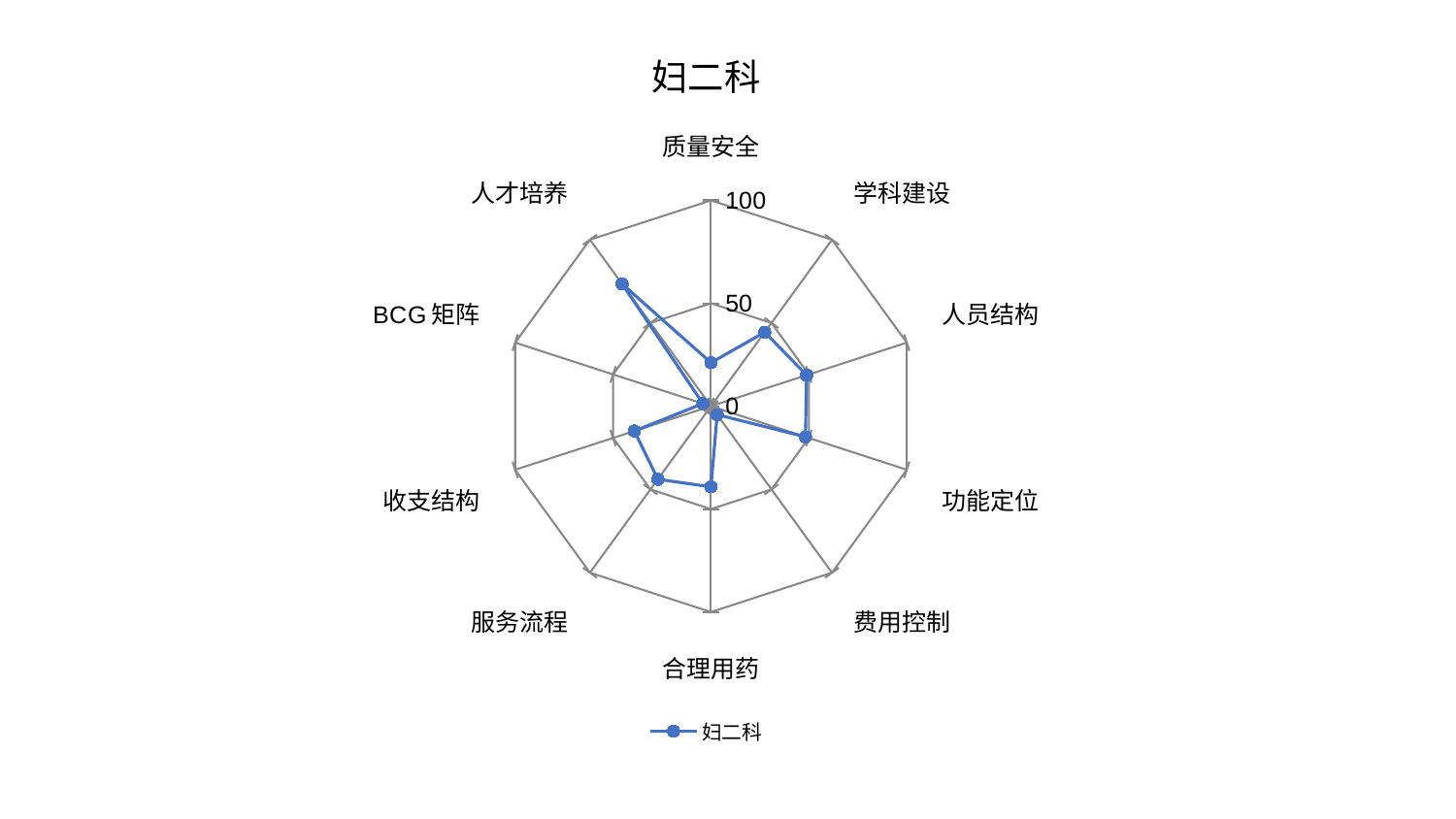

### Chart: 妇二科

| Category | 妇二科 |
|---|---|
| 质量安全 | 21.157313979906853 |
| 学科建设 | 44.433374986705424 |
| 人员结构 | 48.85499779036901 |
| 功能定位 | 48.26235283912902 |
| 费用控制 | 5.115787227239131 |
| 合理用药 | 39.22023431555168 |
| 服务流程 | 43.89838559208065 |
| 收支结构 | 39.15038774559415 |
| BCG矩阵 | 4.115409838900674 |
| 人才培养 | 73.432106539045 |
111